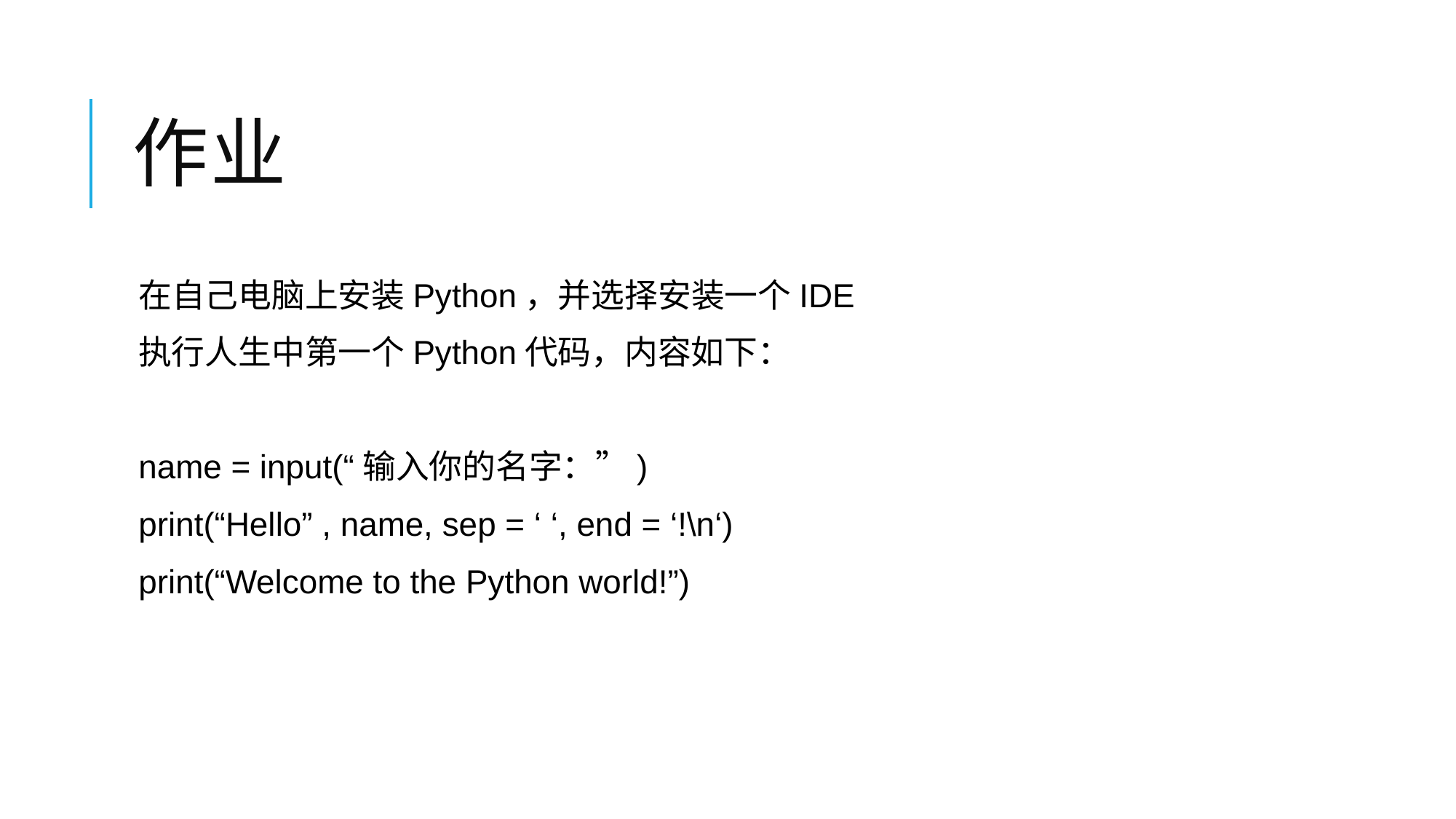

# 作业
在自己电脑上安装Python，并选择安装一个IDE
执行人生中第一个Python代码，内容如下：

name = input(“输入你的名字：”)
print(“Hello” , name, sep = ‘ ‘, end = ‘!\n‘)
print(“Welcome to the Python world!”)